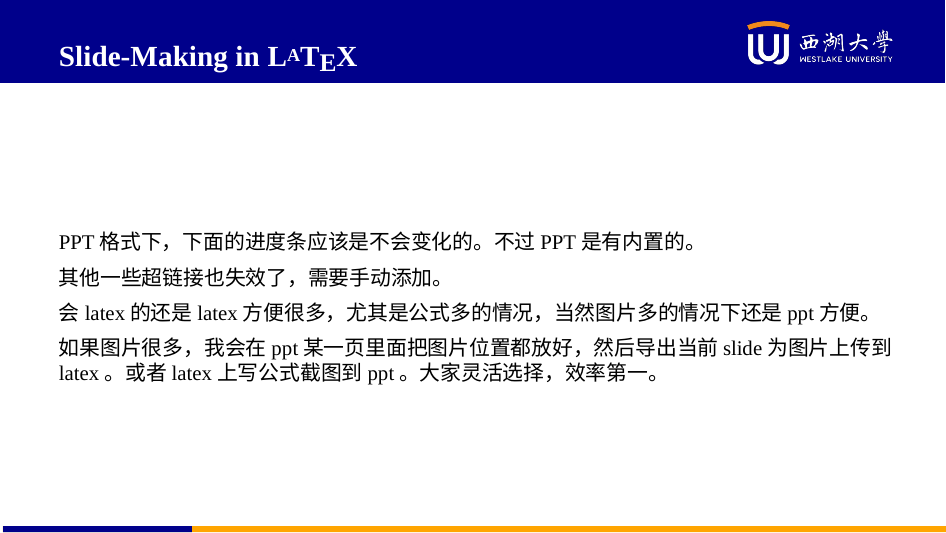

# Slide-Making in LATEX
PPT格式下，下面的进度条应该是不会变化的。不过PPT是有内置的。
其他一些超链接也失效了，需要手动添加。
会latex的还是latex方便很多，尤其是公式多的情况，当然图片多的情况下还是ppt方便。
如果图片很多，我会在ppt某一页里面把图片位置都放好，然后导出当前slide为图片上传到latex。或者latex上写公式截图到ppt。大家灵活选择，效率第一。